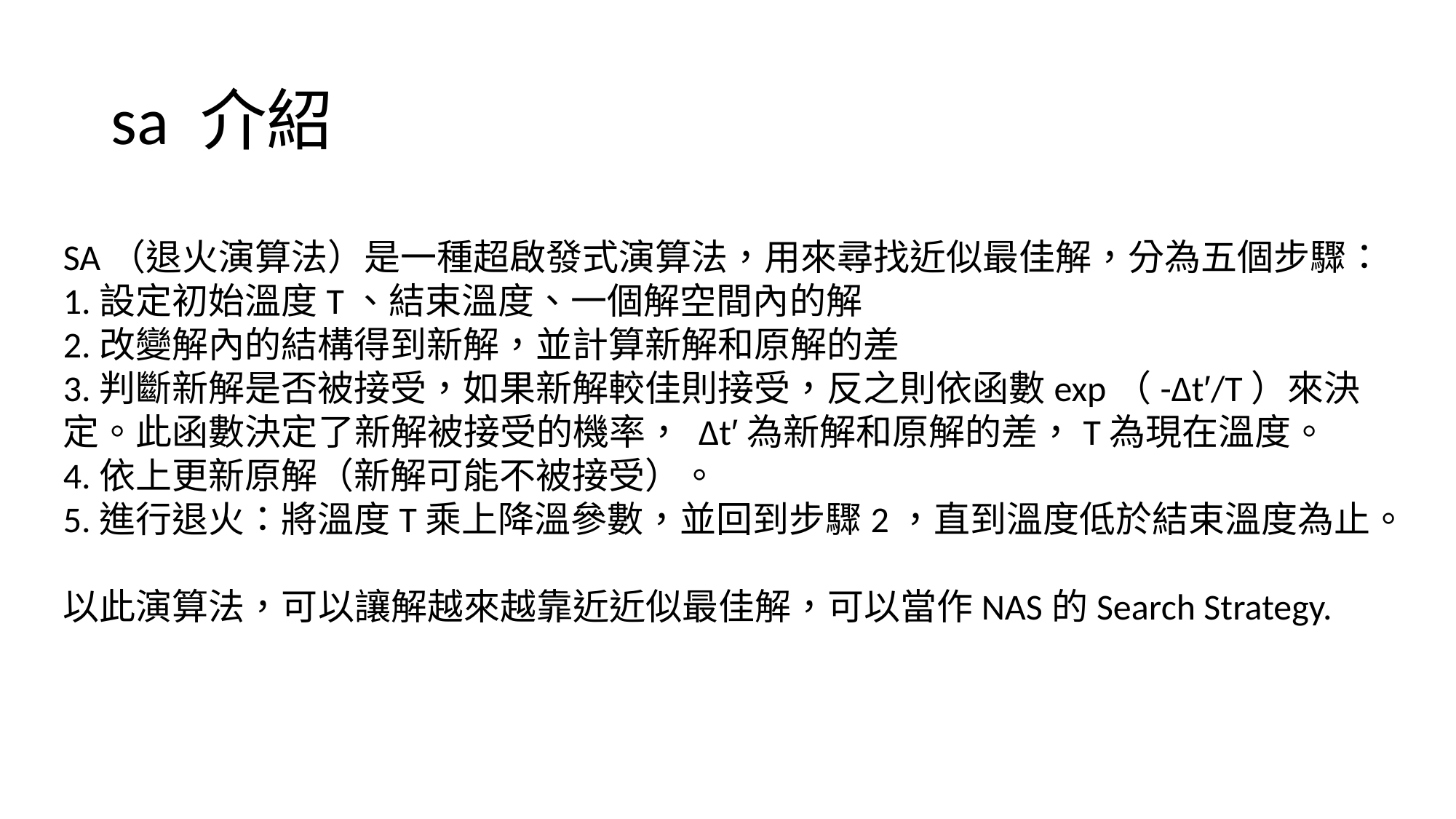

# sa 介紹
SA（退火演算法）是一種超啟發式演算法，用來尋找近似最佳解，分為五個步驟：
1.設定初始溫度T、結束溫度、一個解空間內的解
2.改變解內的結構得到新解，並計算新解和原解的差
3.判斷新解是否被接受，如果新解較佳則接受，反之則依函數exp（-Δt′/T）來決定。此函數決定了新解被接受的機率， Δt′為新解和原解的差，T為現在溫度。
4.依上更新原解（新解可能不被接受）。
5.進行退火：將溫度T乘上降溫參數，並回到步驟2，直到溫度低於結束溫度為止。

以此演算法，可以讓解越來越靠近近似最佳解，可以當作NAS的Search Strategy.